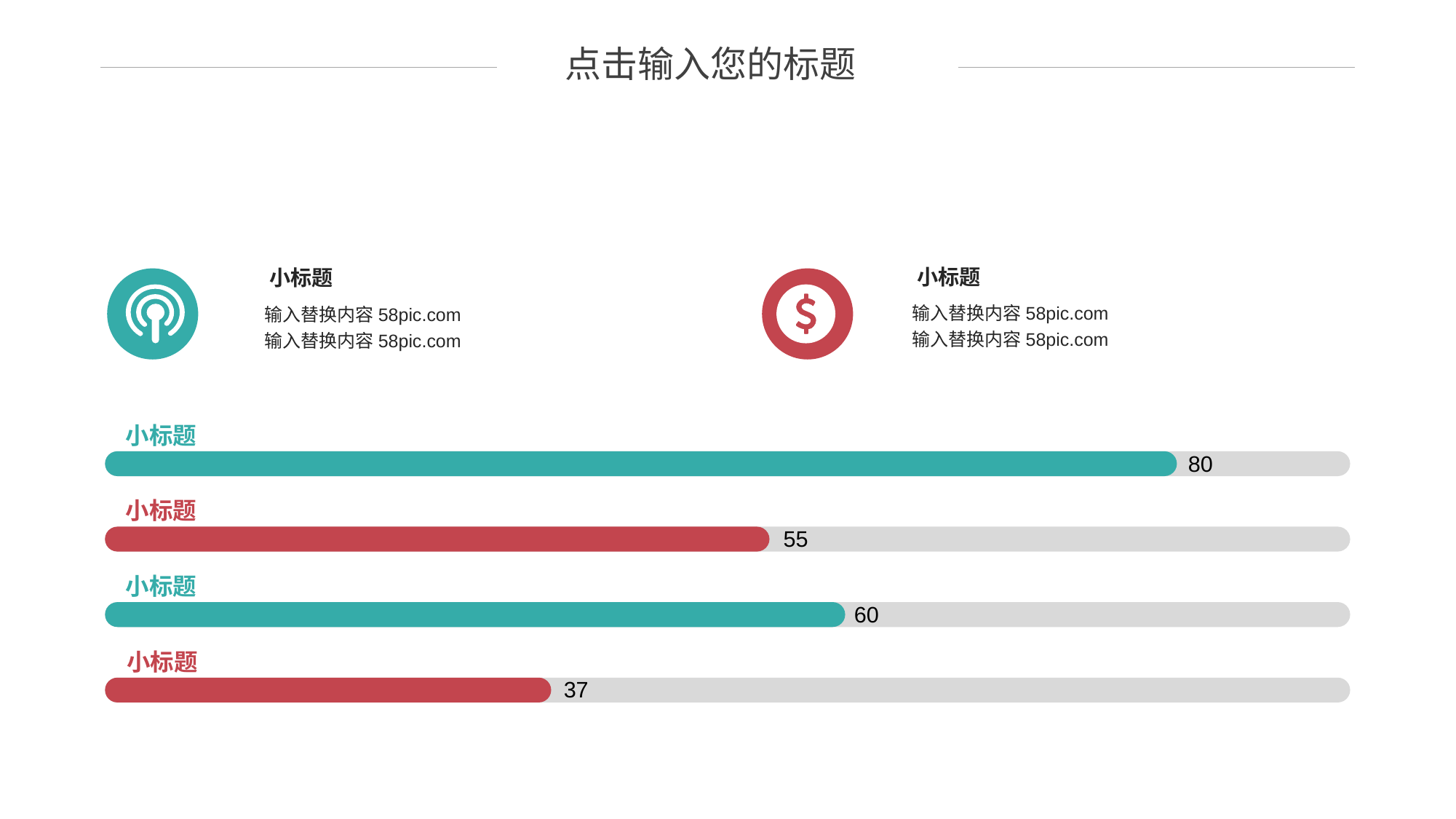

点击输入您的标题
小标题
小标题

输入替换内容58pic.com输入替换内容58pic.com
输入替换内容58pic.com输入替换内容58pic.com
小标题

80
小标题

55
小标题

60
小标题
37